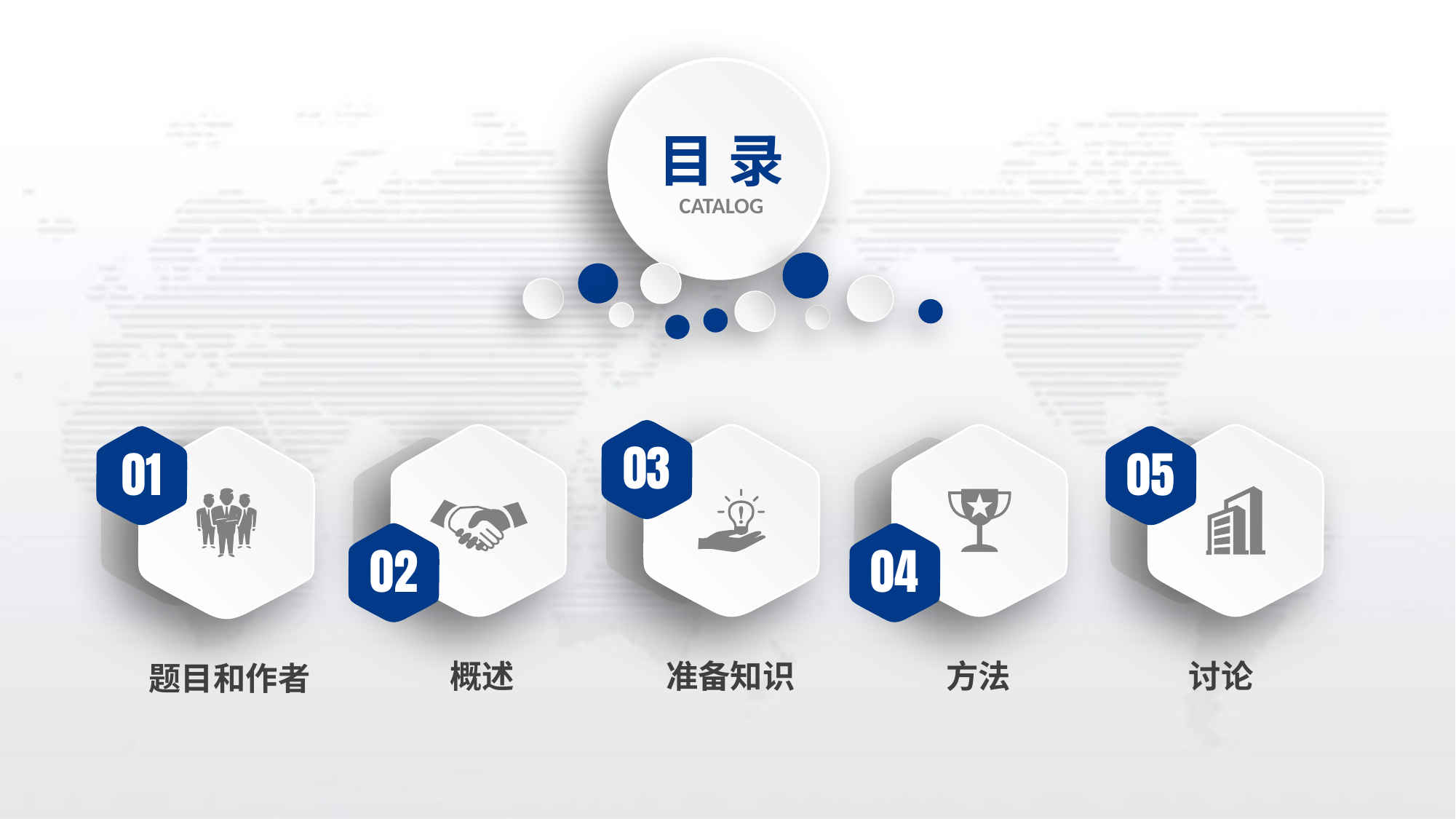

目 录
CATALOG

03

01
05

02
04
讨论
概述
准备知识
方法
题目和作者